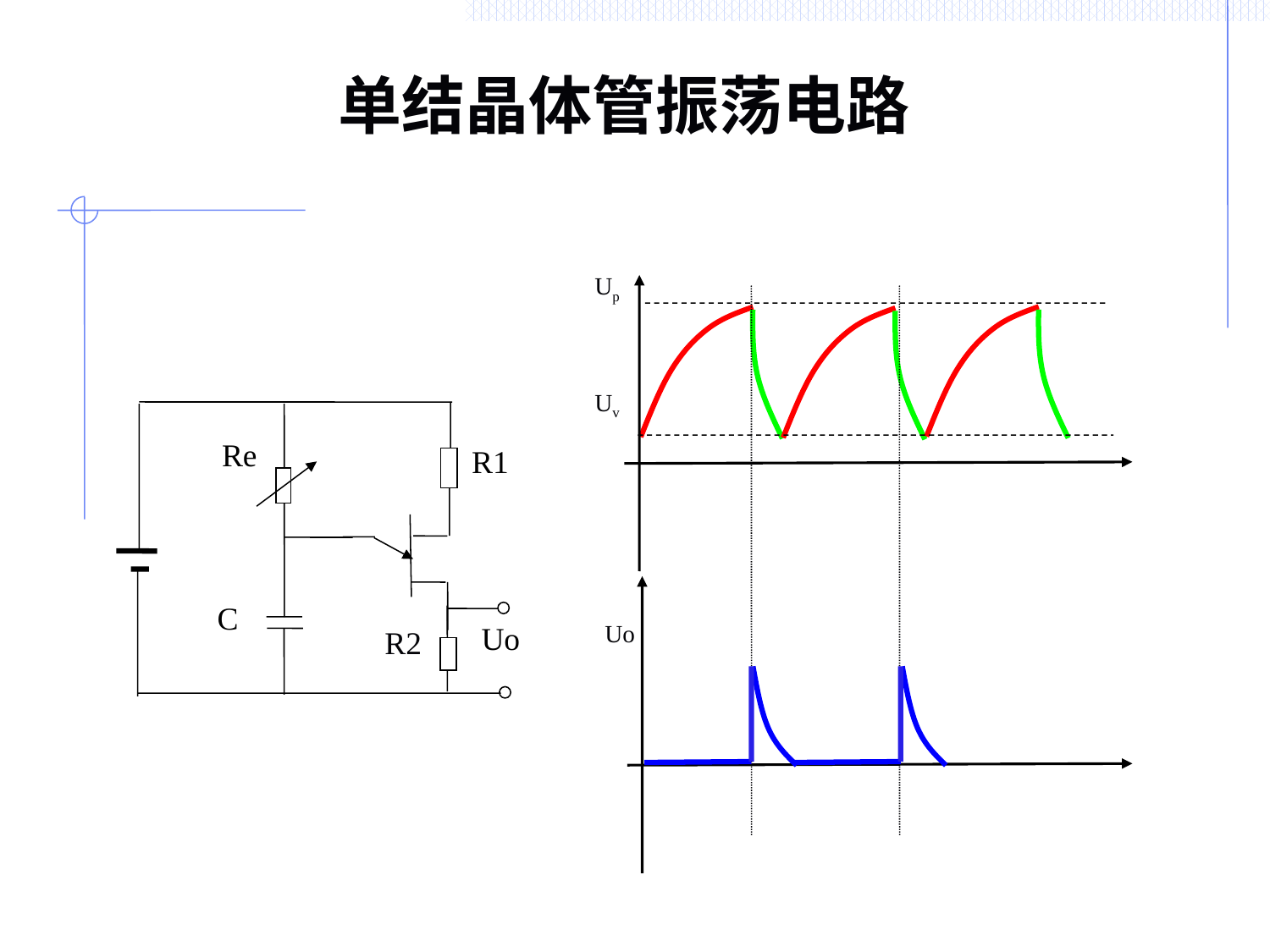

# 单结晶体管振荡电路
Up

Uv

Re
R1
C
Uo

R2

Uo